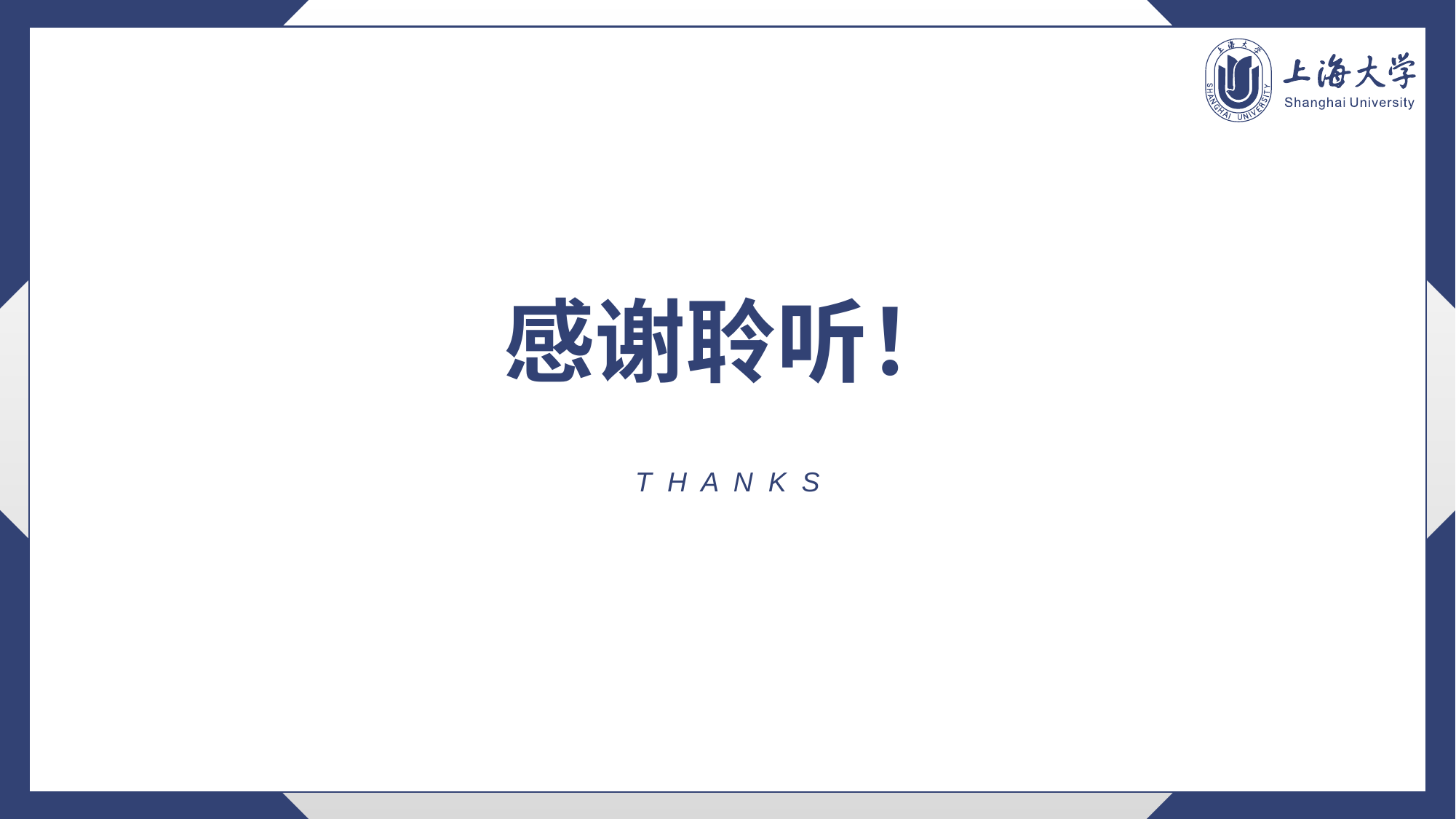

感谢聆听！
T  H  A  N  K  S